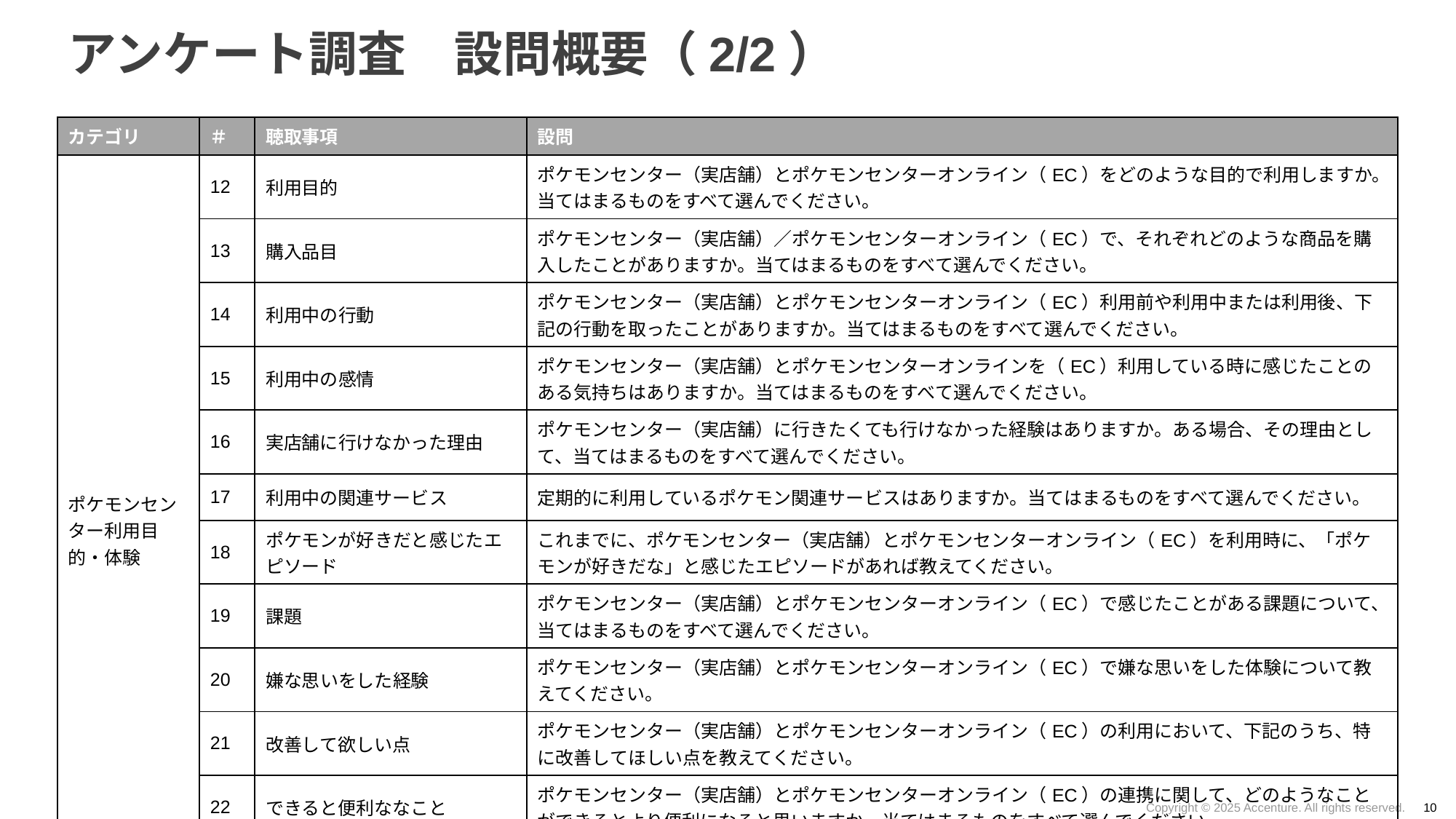

# アンケート調査　設問概要（2/2）
| カテゴリ | ＃ | 聴取事項 | 設問 |
| --- | --- | --- | --- |
| ポケモンセンター利用目的・体験 | 12 | 利用目的 | ポケモンセンター（実店舗）とポケモンセンターオンライン（EC）をどのような目的で利用しますか。当てはまるものをすべて選んでください。 |
|  | 13 | 購入品目 | ポケモンセンター（実店舗）／ポケモンセンターオンライン（EC）で、それぞれどのような商品を購入したことがありますか。当てはまるものをすべて選んでください。 |
|  | 14 | 利用中の行動 | ポケモンセンター（実店舗）とポケモンセンターオンライン（EC）利用前や利用中または利用後、下記の行動を取ったことがありますか。当てはまるものをすべて選んでください。 |
|  | 15 | 利用中の感情 | ポケモンセンター（実店舗）とポケモンセンターオンラインを（EC）利用している時に感じたことのある気持ちはありますか。当てはまるものをすべて選んでください。 |
|  | 16 | 実店舗に行けなかった理由 | ポケモンセンター（実店舗）に行きたくても行けなかった経験はありますか。ある場合、その理由として、当てはまるものをすべて選んでください。 |
|  | 17 | 利用中の関連サービス | 定期的に利用しているポケモン関連サービスはありますか。当てはまるものをすべて選んでください。 |
|  | 18 | ポケモンが好きだと感じたエピソード | これまでに、ポケモンセンター（実店舗）とポケモンセンターオンライン（EC）を利用時に、「ポケモンが好きだな」と感じたエピソードがあれば教えてください。 |
|  | 19 | 課題 | ポケモンセンター（実店舗）とポケモンセンターオンライン（EC）で感じたことがある課題について、当てはまるものをすべて選んでください。 |
|  | 20 | 嫌な思いをした経験 | ポケモンセンター（実店舗）とポケモンセンターオンライン（EC）で嫌な思いをした体験について教えてください。 |
|  | 21 | 改善して欲しい点 | ポケモンセンター（実店舗）とポケモンセンターオンライン（EC）の利用において、下記のうち、特に改善してほしい点を教えてください。 |
|  | 22 | できると便利ななこと | ポケモンセンター（実店舗）とポケモンセンターオンライン（EC）の連携に関して、どのようなことができるとより便利になると思いますか。当てはまるものをすべて選んでください。 |
|  | 23 | ポケモン以外で記憶に残る体験 | ポケモン以外のオンライン上﻿のサービスで、よかった体験や記憶に残る体験があれば、エピソードを教えてください。 |